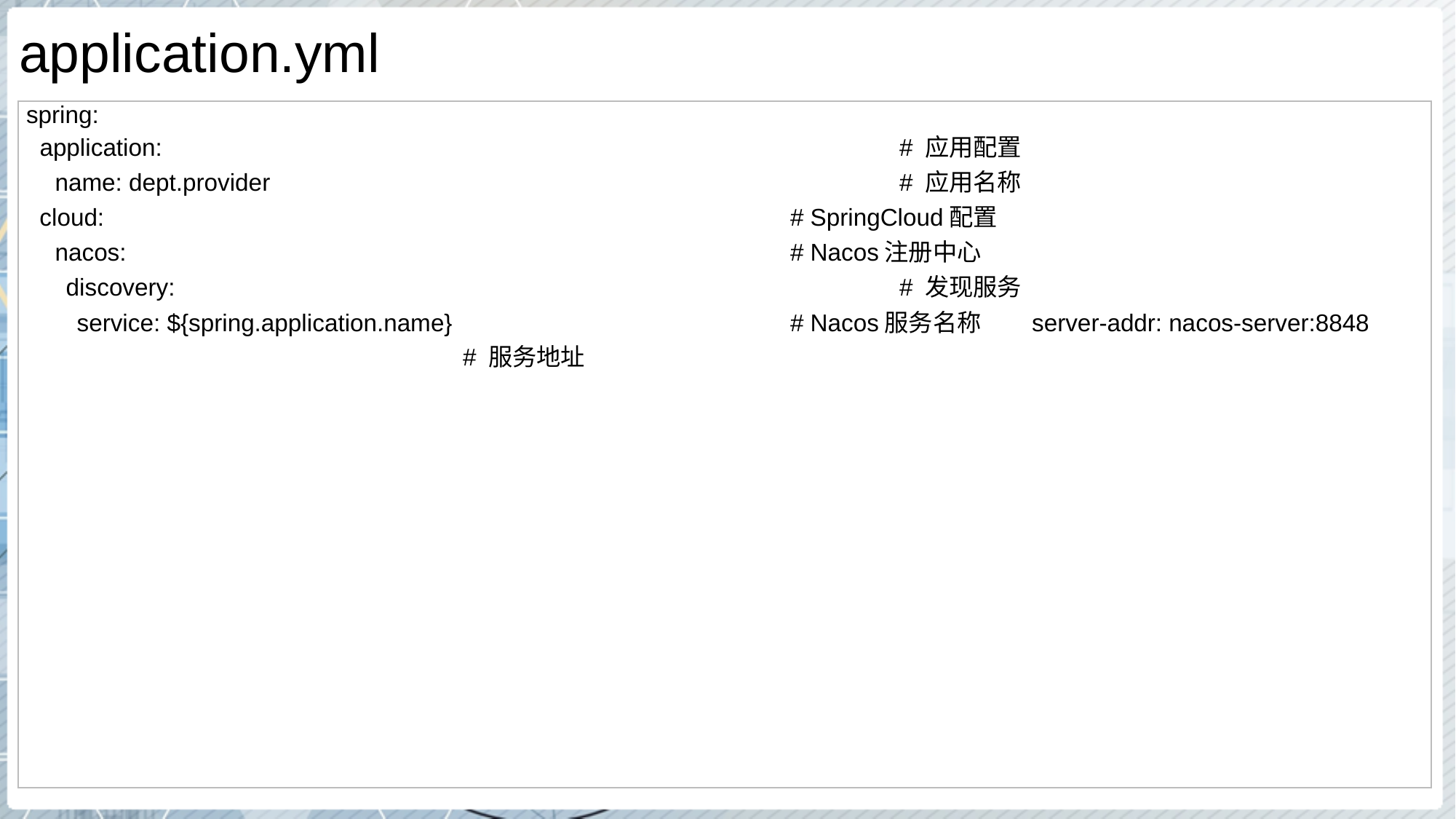

# application.yml
| spring: application: # 应用配置 name: dept.provider # 应用名称 cloud: # SpringCloud配置 nacos: # Nacos注册中心 discovery: # 发现服务 service: ${spring.application.name} # Nacos服务名称 server-addr: nacos-server:8848 # 服务地址 |
| --- |